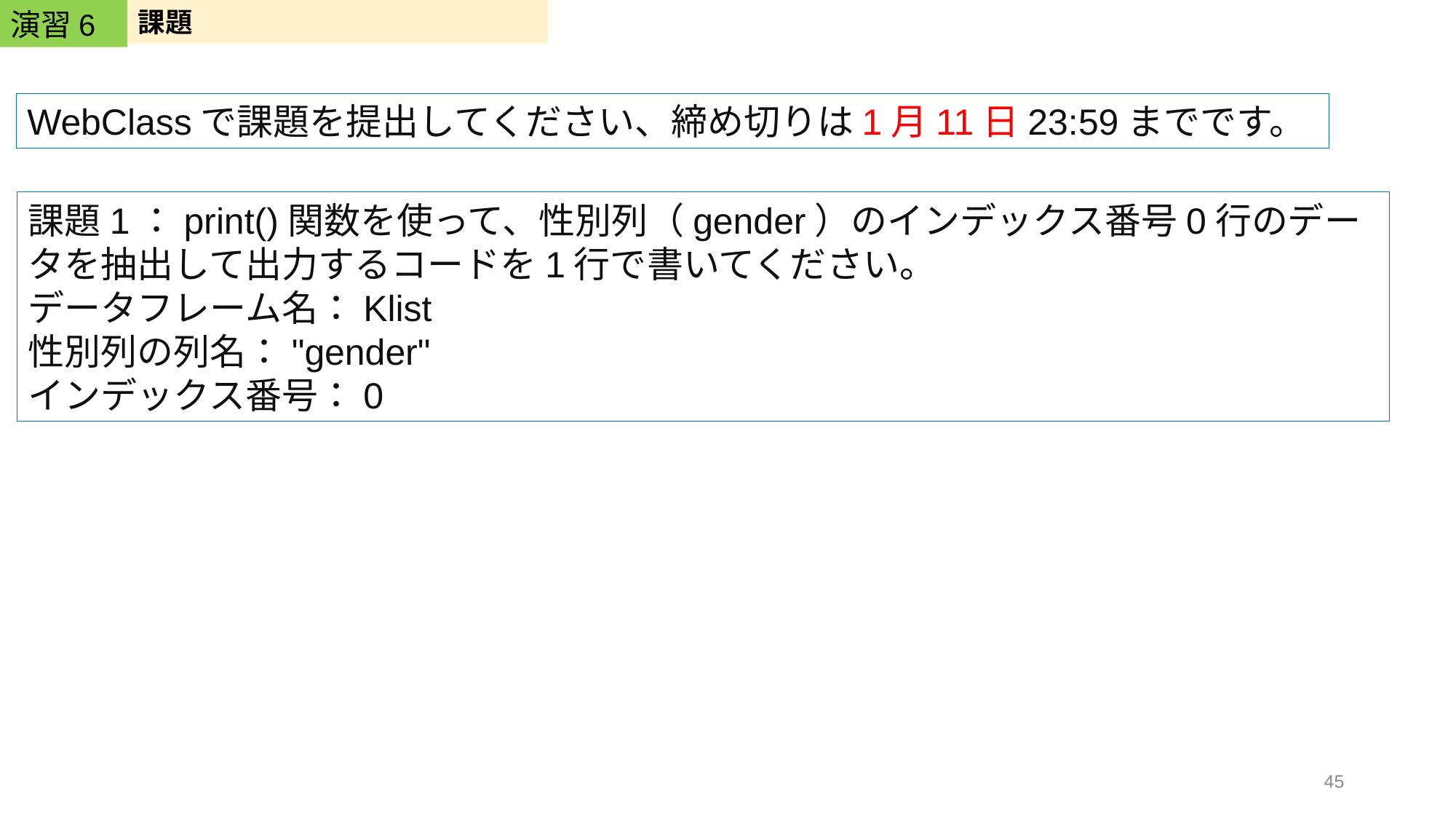

演習6
課題
WebClassで課題を提出してください、締め切りは1月11日23:59までです。
課題1：print()関数を使って、性別列（gender）のインデックス番号0行のデータを抽出して出力するコードを1行で書いてください。
データフレーム名：Klist
性別列の列名："gender"
インデックス番号：0
45